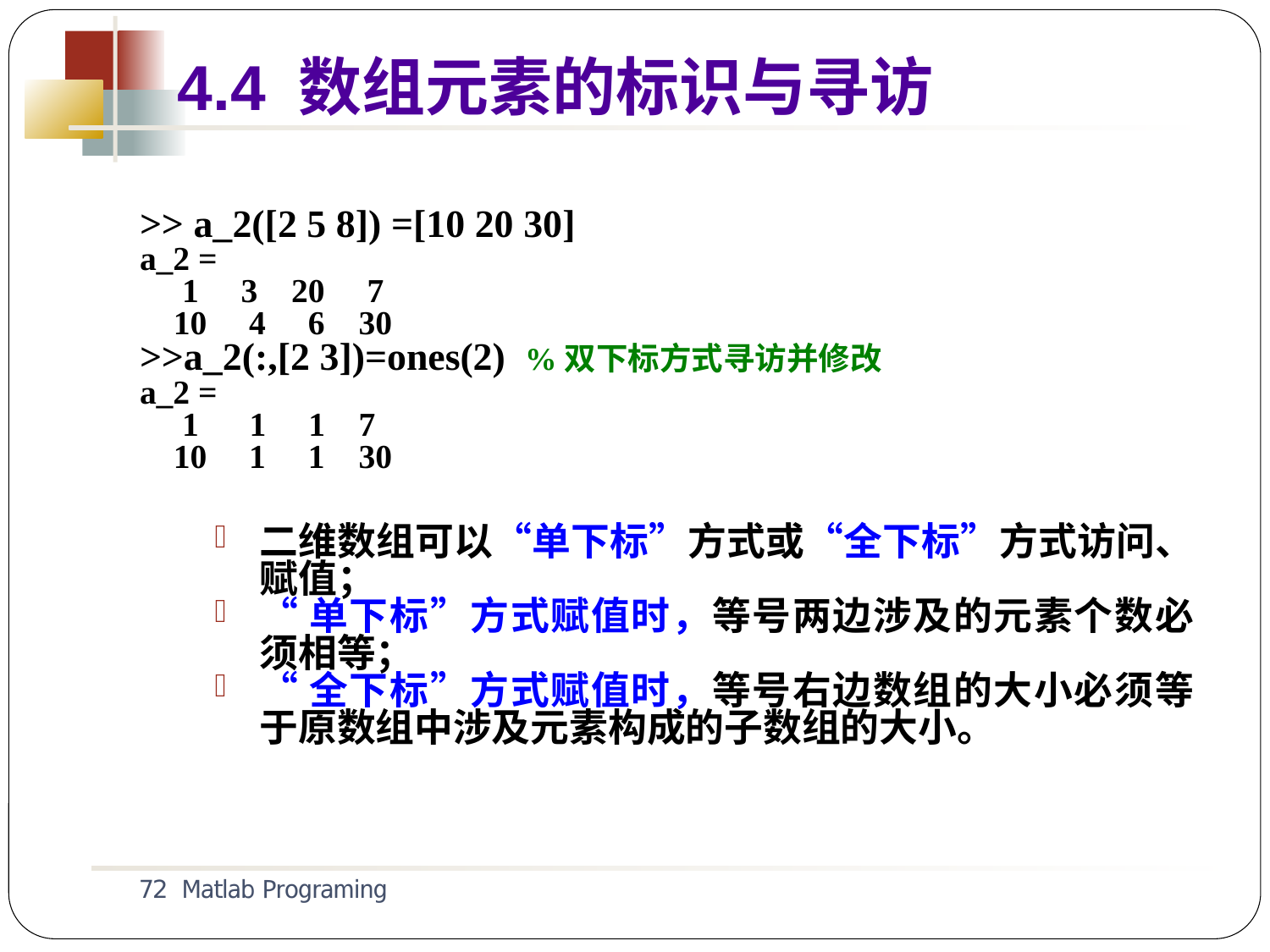

>> a_2([2 5 8]) =[10 20 30]
a_2 =
     1     3    20     7
    10     4     6    30
>>a_2(:,[2 3])=ones(2)  %双下标方式寻访并修改
a_2 =
     1      1     1    7
    10     1     1    30

二维数组可以“单下标”方式或“全下标”方式访问、赋值；
“单下标”方式赋值时，等号两边涉及的元素个数必须相等；
“全下标”方式赋值时，等号右边数组的大小必须等于原数组中涉及元素构成的子数组的大小。
4.4 数组元素的标识与寻访
72  Matlab Programing